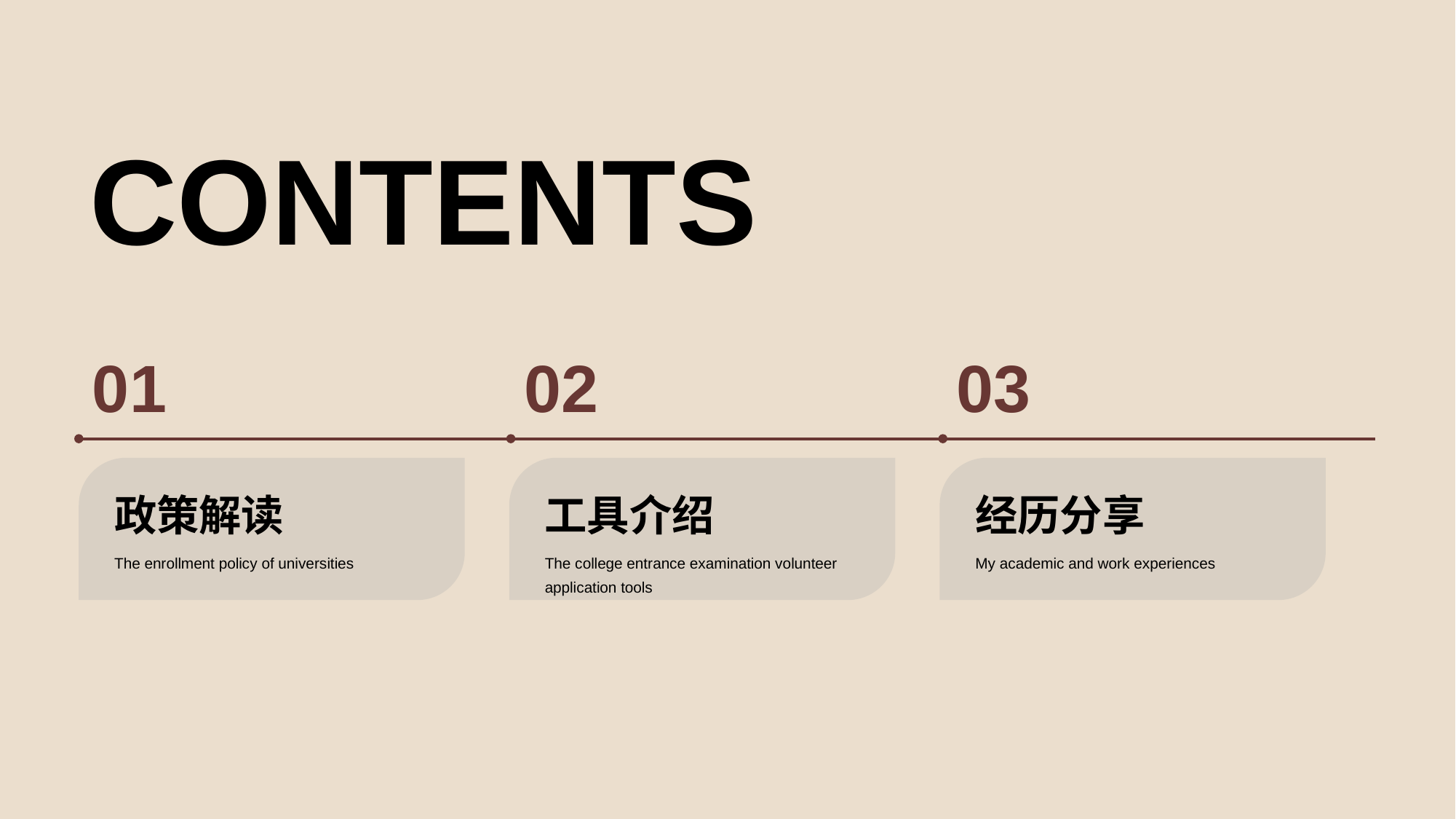

CONTEN TS
0 1
0 2
0 3

政策解读
工具介绍
经历分享
The enrollment policy of universities
The college entrance examination volunteer application tools
My academic and work experiences